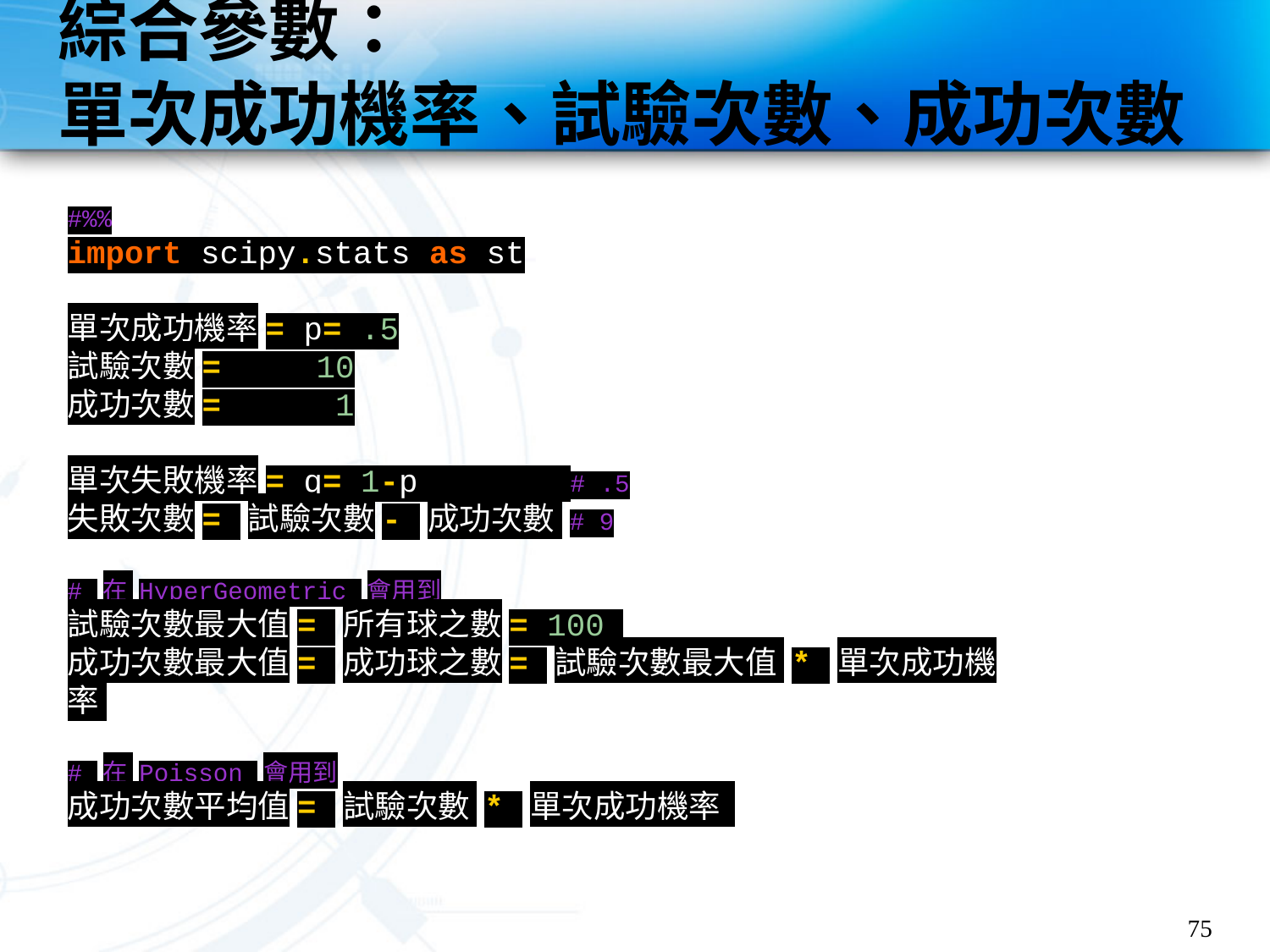

# 綜合參數： 單次成功機率、試驗次數、成功次數
#%%
import scipy.stats as st

單次成功機率= p= .5
試驗次數=     10
成功次數=      1

單次失敗機率= q= 1-p        # .5
失敗次數= 試驗次數- 成功次數 # 9

# 在 HyperGeometric 會用到
試驗次數最大值= 所有球之數= 100
成功次數最大值= 成功球之數= 試驗次數最大值 * 單次成功機率

# 在 Poisson 會用到
成功次數平均值= 試驗次數 * 單次成功機率
75